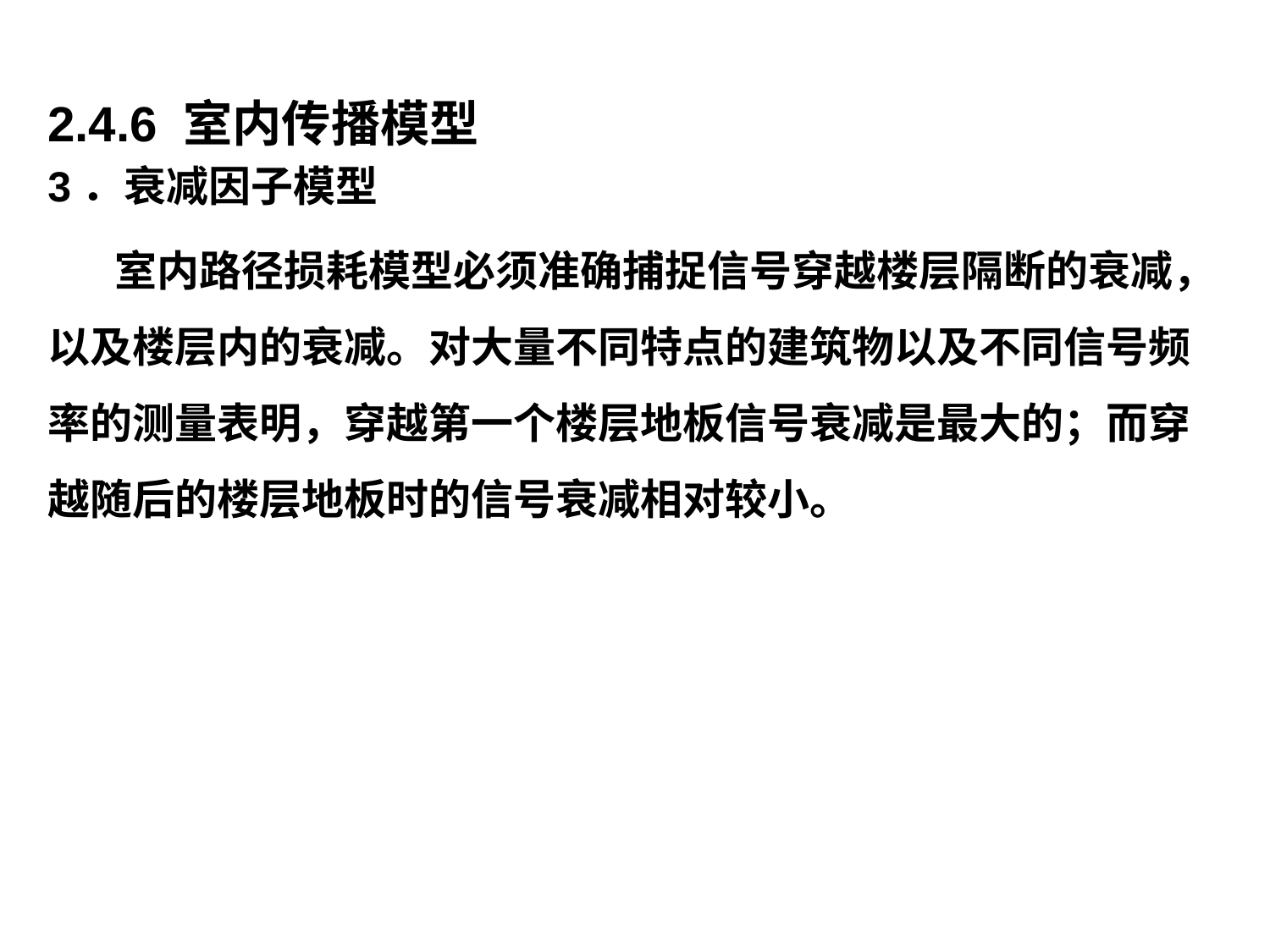

2.4.6 室内传播模型
3．衰减因子模型
      室内路径损耗模型必须准确捕捉信号穿越楼层隔断的衰减，以及楼层内的衰减。对大量不同特点的建筑物以及不同信号频率的测量表明，穿越第一个楼层地板信号衰减是最大的；而穿越随后的楼层地板时的信号衰减相对较小。